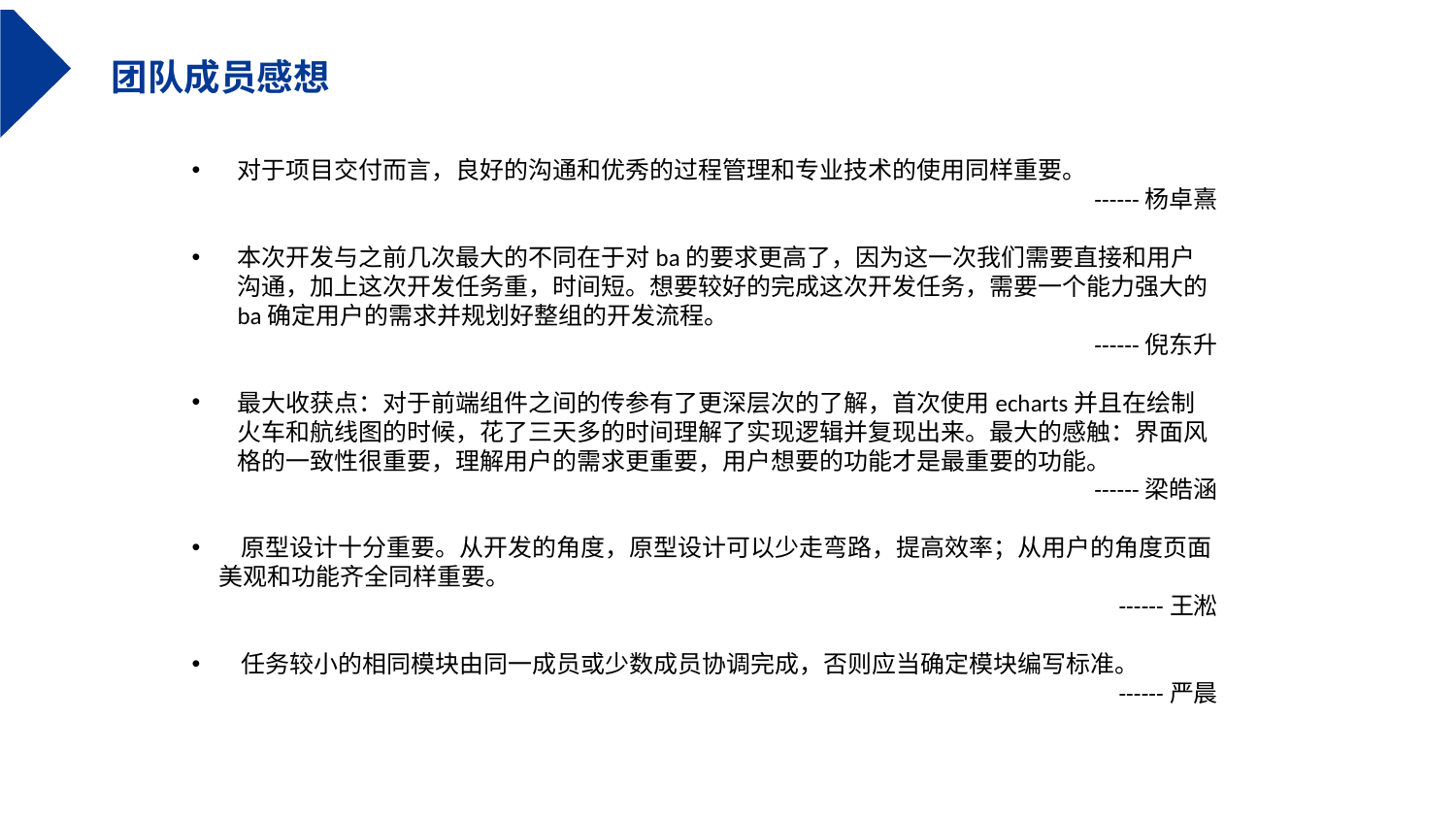

团队成员感想
对于项目交付而言，良好的沟通和优秀的过程管理和专业技术的使用同样重要。
------杨卓熹

本次开发与之前几次最大的不同在于对ba的要求更高了，因为这一次我们需要直接和用户沟通，加上这次开发任务重，时间短。想要较好的完成这次开发任务，需要一个能力强大的ba确定用户的需求并规划好整组的开发流程。
------倪东升

最大收获点：对于前端组件之间的传参有了更深层次的了解，首次使用echarts并且在绘制火车和航线图的时候，花了三天多的时间理解了实现逻辑并复现出来。最大的感触：界面风格的一致性很重要，理解用户的需求更重要，用户想要的功能才是最重要的功能。
------梁皓涵

   原型设计十分重要。从开发的角度，原型设计可以少走弯路，提高效率；从用户的角度页面美观和功能齐全同样重要。
------王淞

   任务较小的相同模块由同一成员或少数成员协调完成，否则应当确定模块编写标准。
------严晨